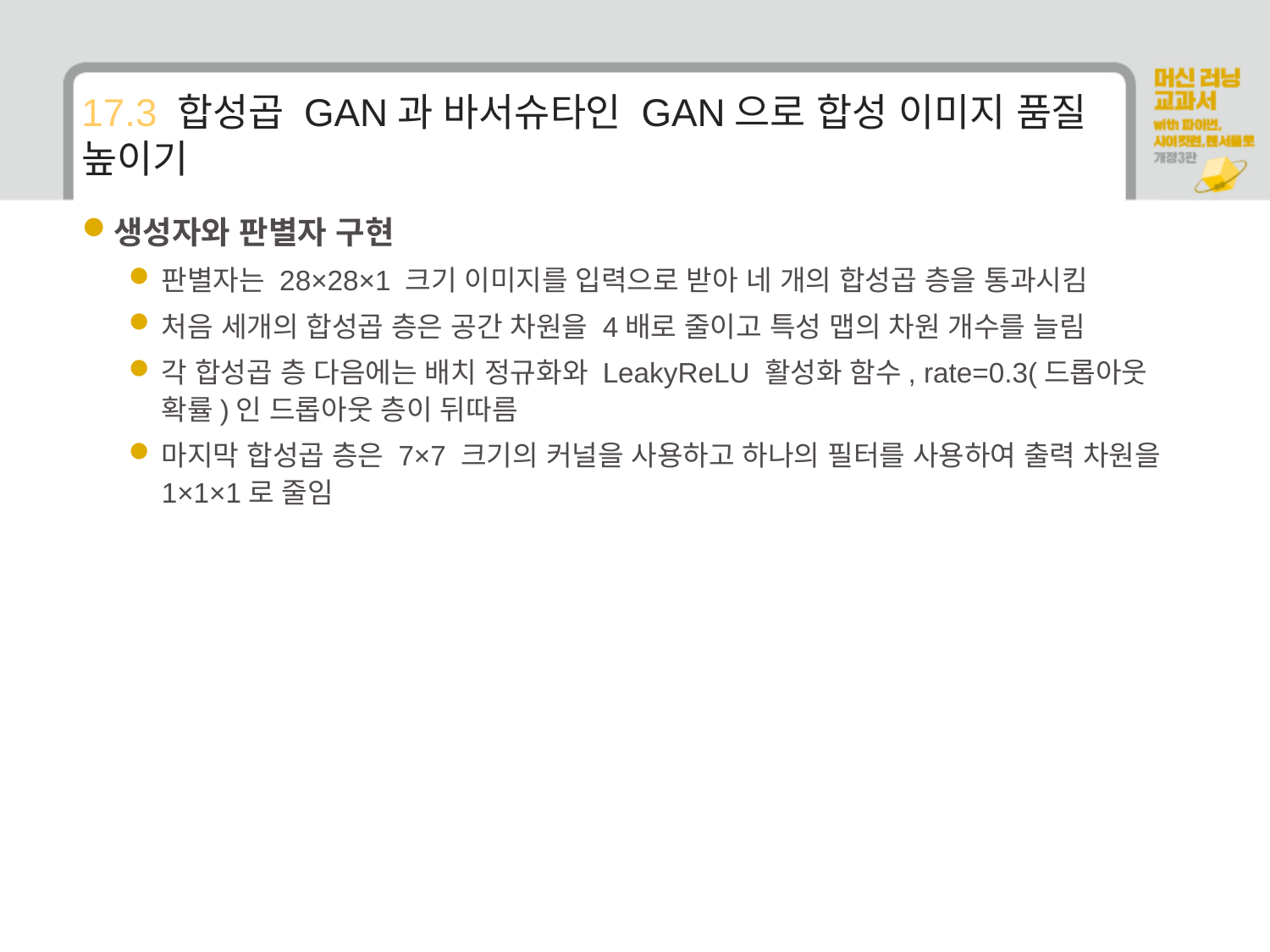

# 17.3 합성곱 GAN과 바서슈타인 GAN으로 합성 이미지 품질 높이기
생성자와 판별자 구현
판별자는 28×28×1 크기 이미지를 입력으로 받아 네 개의 합성곱 층을 통과시킴
처음 세개의 합성곱 층은 공간 차원을 4배로 줄이고 특성 맵의 차원 개수를 늘림
각 합성곱 층 다음에는 배치 정규화와 LeakyReLU 활성화 함수, rate=0.3(드롭아웃 확률)인 드롭아웃 층이 뒤따름
마지막 합성곱 층은 7×7 크기의 커널을 사용하고 하나의 필터를 사용하여 출력 차원을 1×1×1로 줄임